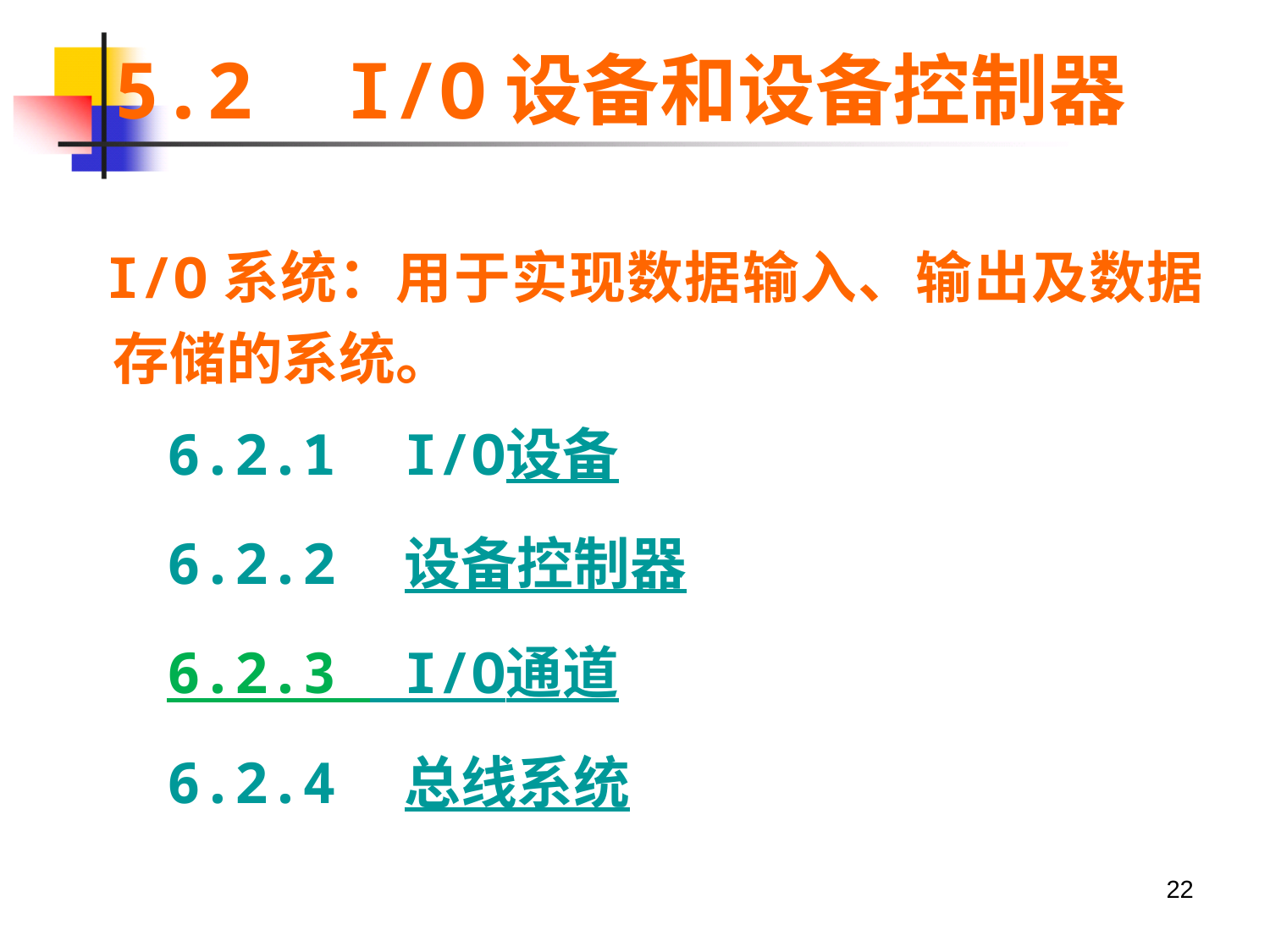

5.2  I/O设备和设备控制器
    I/O系统：用于实现数据输入、输出及数据存储的系统。
   6.2.1  I/O设备
   6.2.2  设备控制器
   6.2.3  I/O通道
   6.2.4  总线系统
22